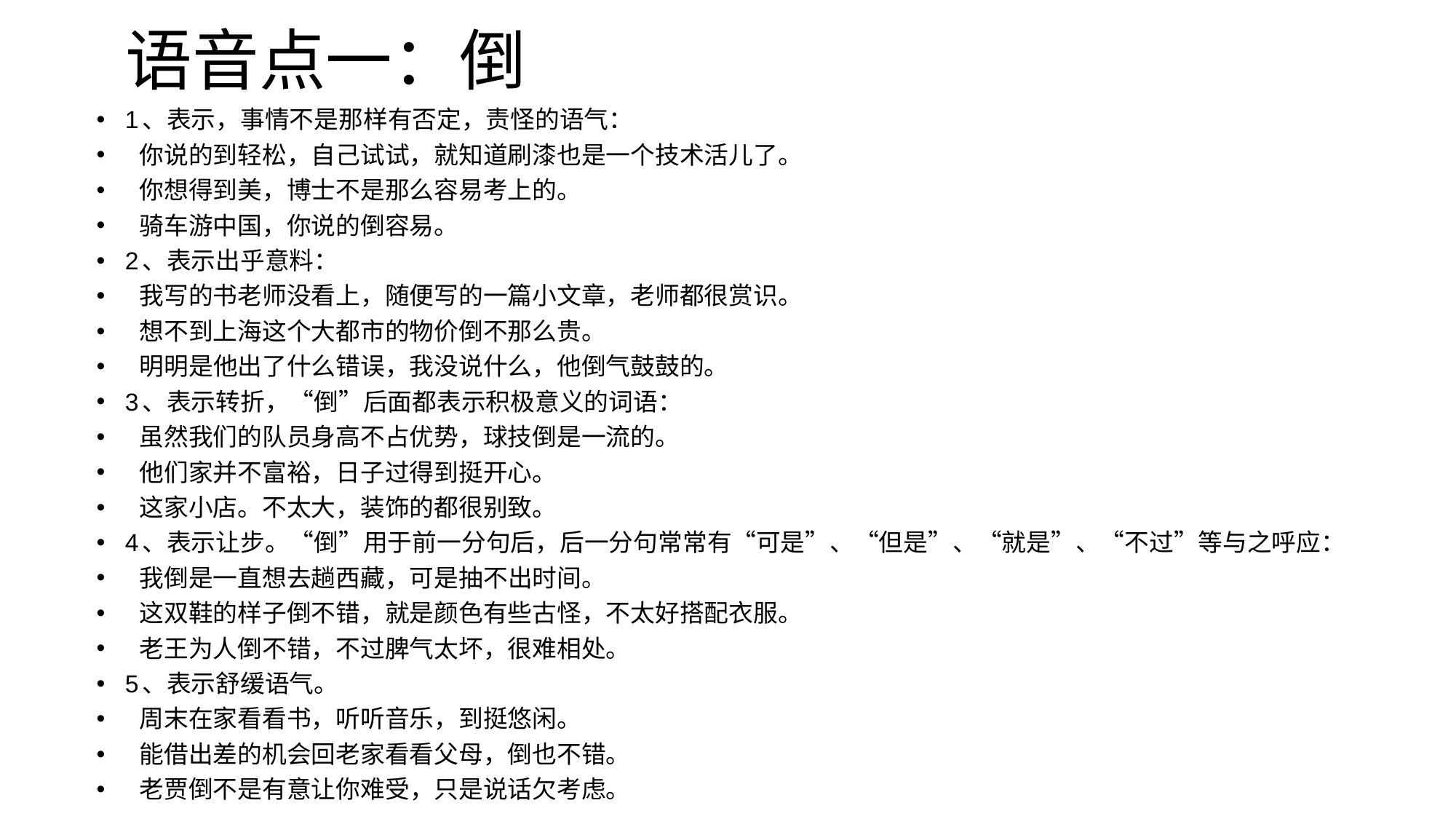

# 语音点一：倒
1、表示，事情不是那样有否定，责怪的语气：
  你说的到轻松，自己试试，就知道刷漆也是一个技术活儿了。
  你想得到美，博士不是那么容易考上的。
  骑车游中国，你说的倒容易。
2、表示出乎意料：
  我写的书老师没看上，随便写的一篇小文章，老师都很赏识。
  想不到上海这个大都市的物价倒不那么贵。
  明明是他出了什么错误，我没说什么，他倒气鼓鼓的。
3、表示转折，“倒”后面都表示积极意义的词语：
  虽然我们的队员身高不占优势，球技倒是一流的。
  他们家并不富裕，日子过得到挺开心。
  这家小店。不太大，装饰的都很别致。
4、表示让步。“倒”用于前一分句后，后一分句常常有“可是”、“但是”、“就是”、“不过”等与之呼应：
  我倒是一直想去趟西藏，可是抽不出时间。
  这双鞋的样子倒不错，就是颜色有些古怪，不太好搭配衣服。
  老王为人倒不错，不过脾气太坏，很难相处。
5、表示舒缓语气。
  周末在家看看书，听听音乐，到挺悠闲。
  能借出差的机会回老家看看父母，倒也不错。
  老贾倒不是有意让你难受，只是说话欠考虑。